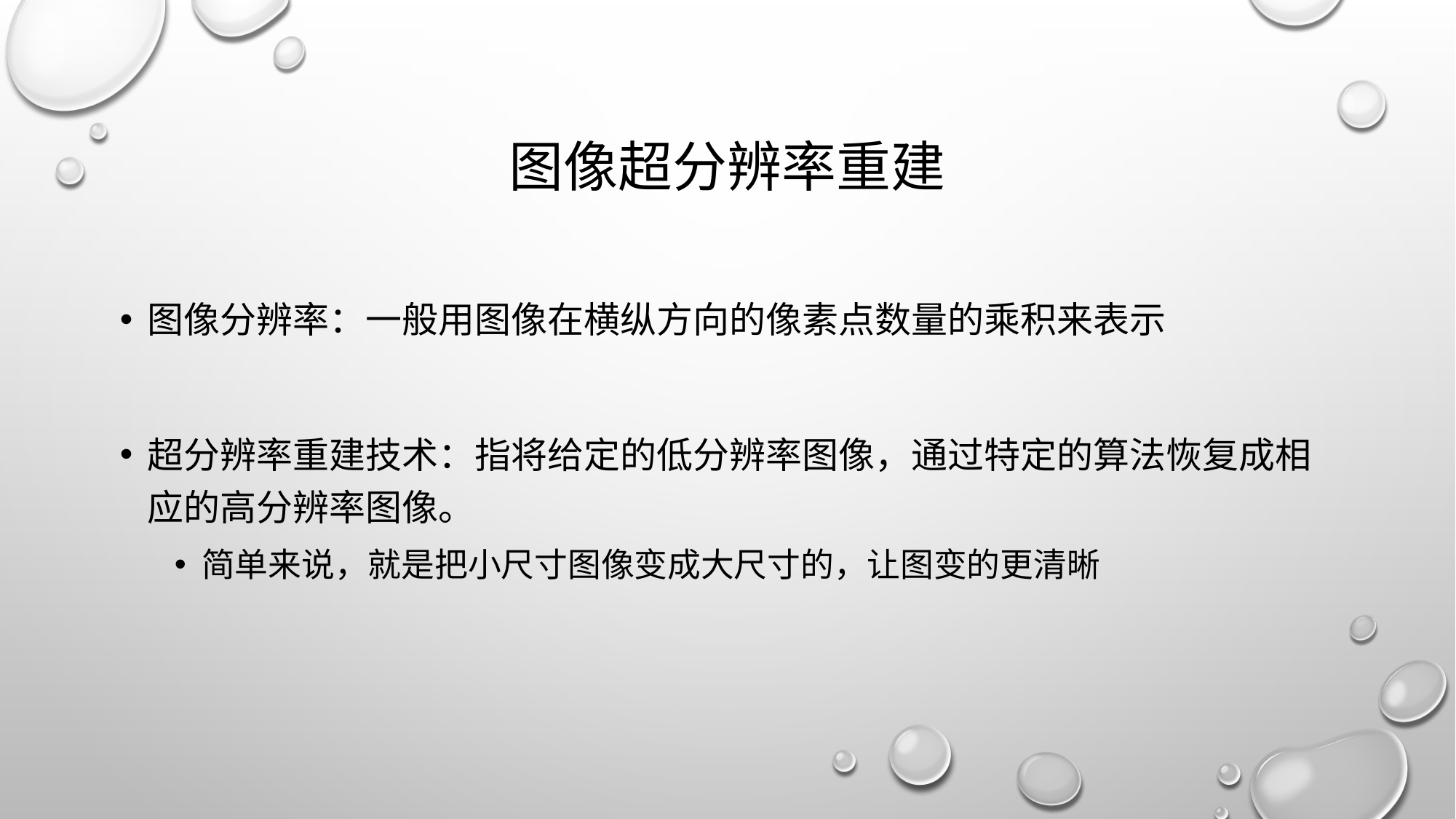

# 图像超分辨率重建
图像分辨率：一般用图像在横纵方向的像素点数量的乘积来表示

超分辨率重建技术：指将给定的低分辨率图像，通过特定的算法恢复成相应的高分辨率图像。
简单来说，就是把小尺寸图像变成大尺寸的，让图变的更清晰